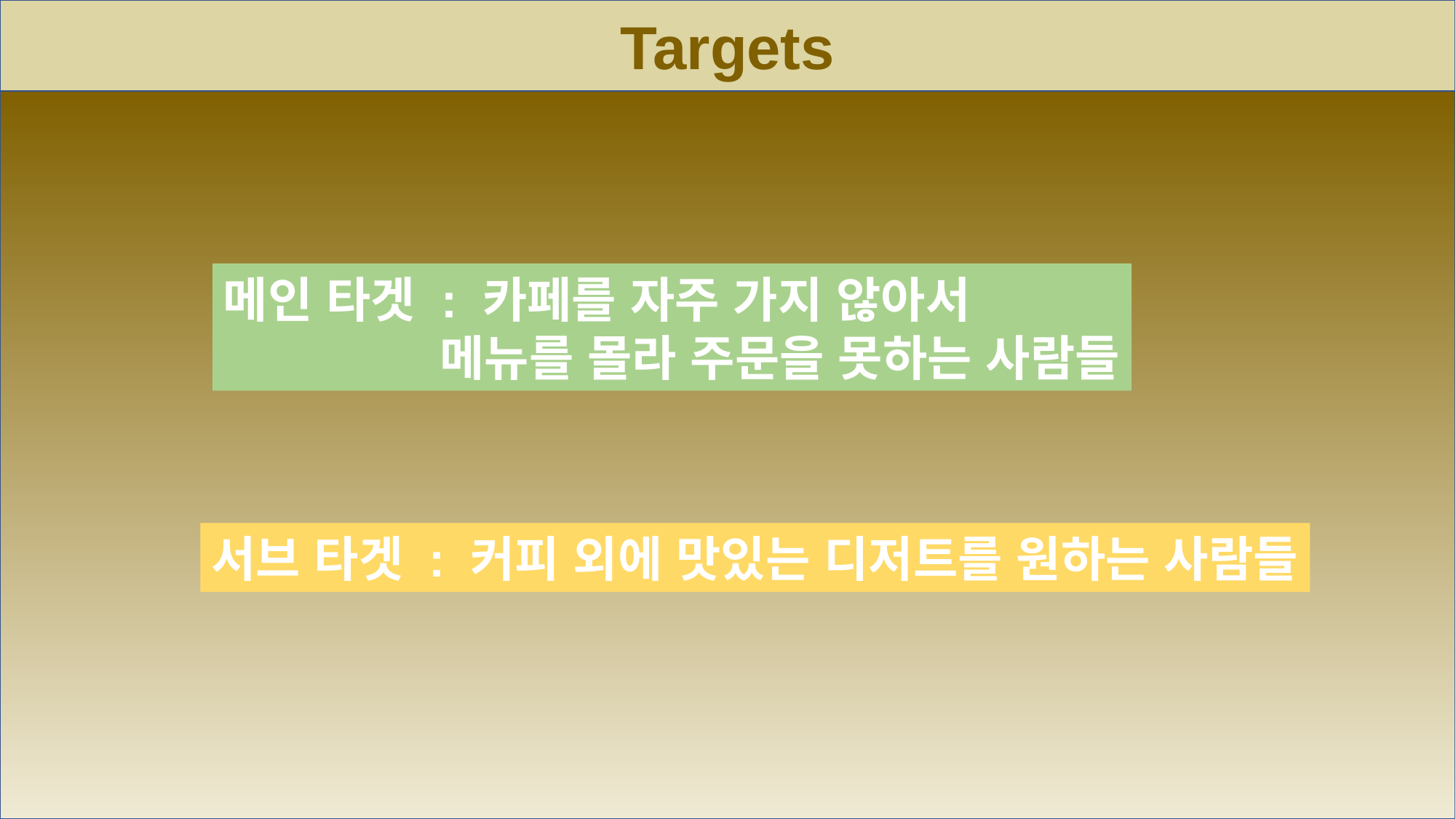

Targets

메인 타겟 : 카페를 자주 가지 않아서
               메뉴를 몰라 주문을 못하는 사람들
서브 타겟 : 커피 외에 맛있는 디저트를 원하는 사람들